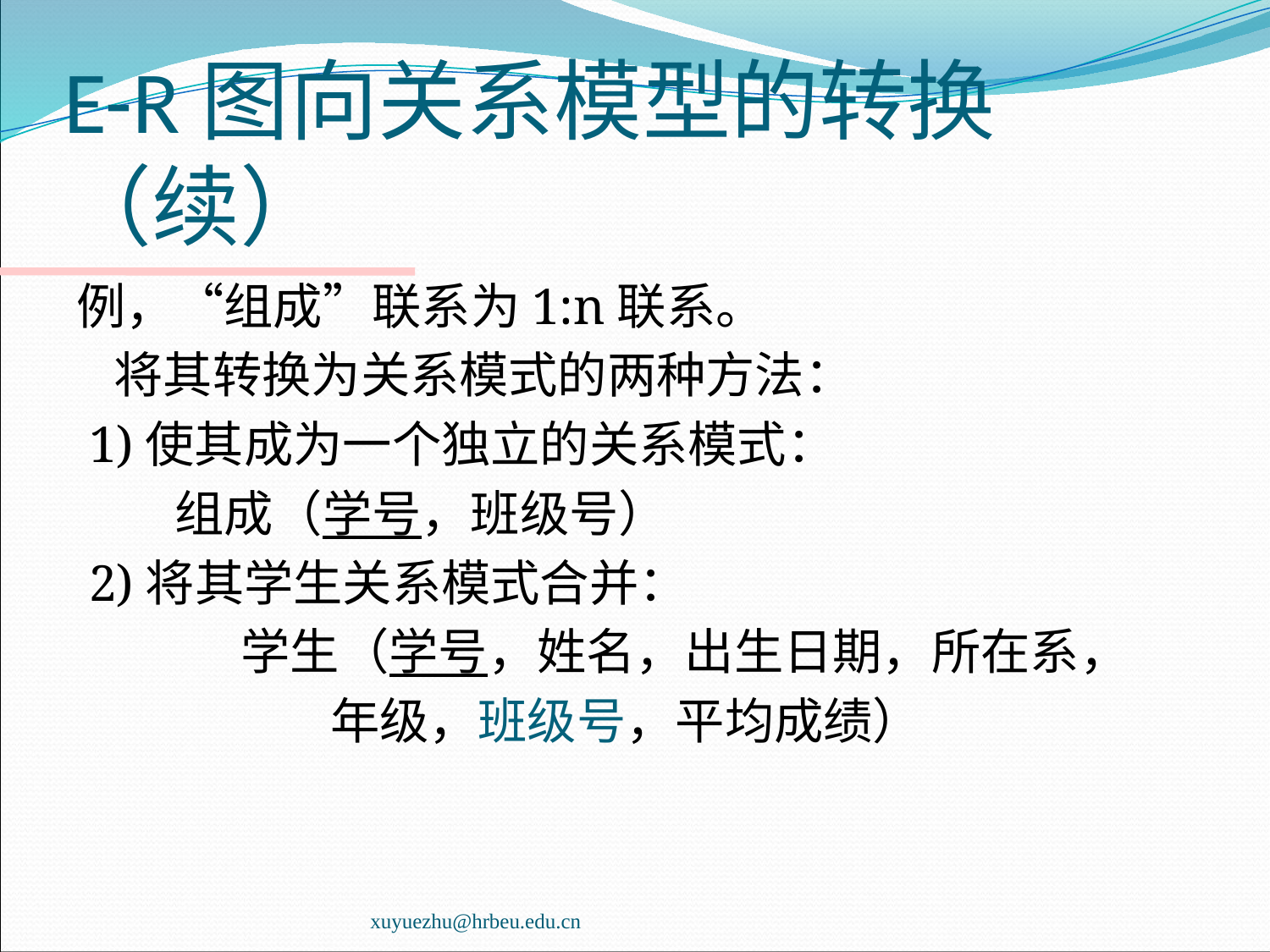

# E-R图向关系模型的转换（续）
例，“组成”联系为1:n联系。
	将其转换为关系模式的两种方法：
 1)使其成为一个独立的关系模式：
　　组成（学号，班级号）
 2)将其学生关系模式合并：
		学生（学号，姓名，出生日期，所在系，
                      年级，班级号，平均成绩）
xuyuezhu@hrbeu.edu.cn

751